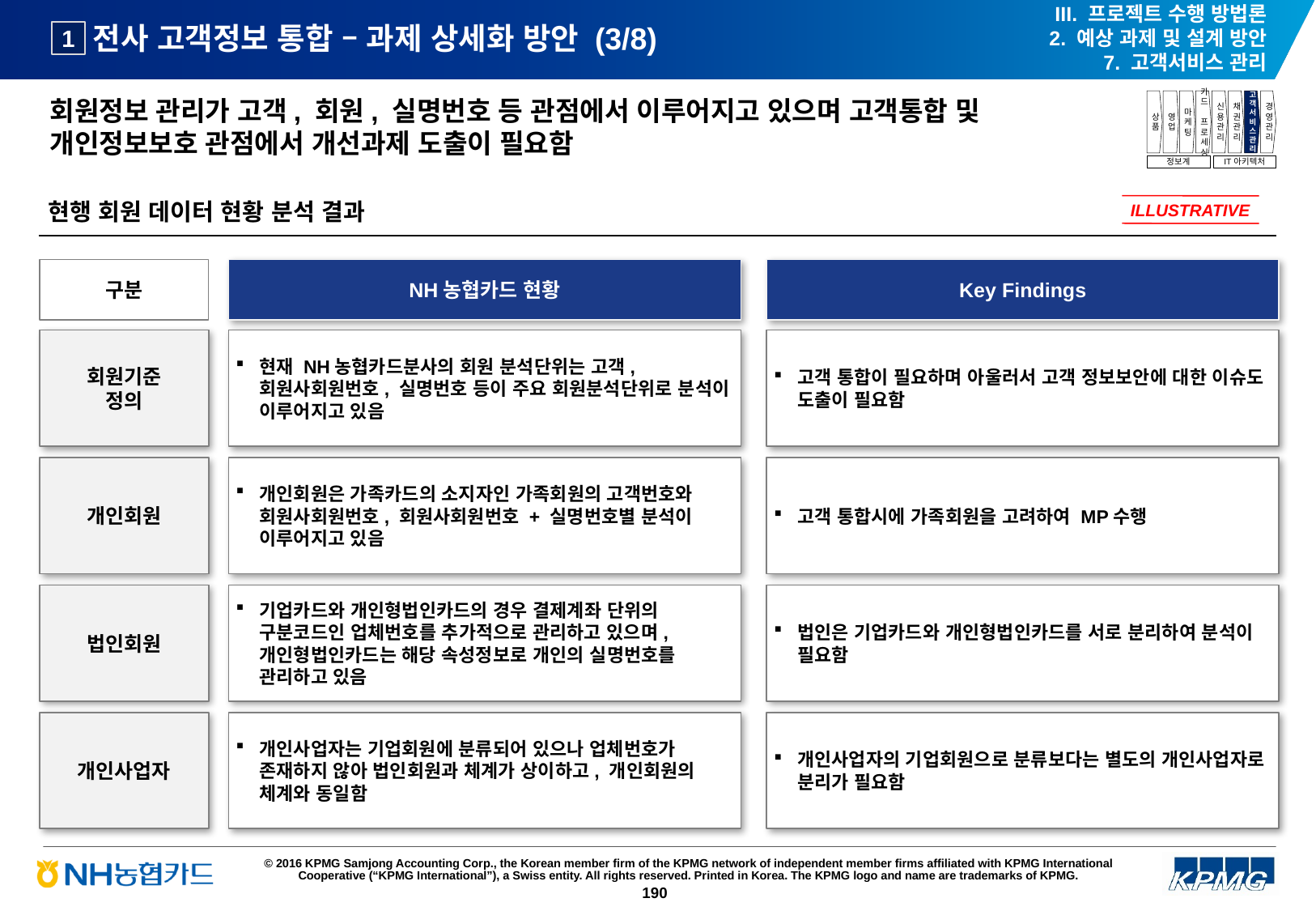

III. 프로젝트 수행 방법론
2. 예상 과제 및 설계 방안
7. 고객서비스 관리
# 전사 고객정보 통합 – 과제 상세화 방안 (3/8)
1
회원정보 관리가 고객, 회원, 실명번호 등 관점에서 이루어지고 있으며 고객통합 및 개인정보보호 관점에서 개선과제 도출이 필요함
상품
영업
마케팅
카드
프로세싱
신용관리
채권관리
고객서비스관리
경영관리
정보계
IT아키텍처
현행 회원 데이터 현황 분석 결과
ILLUSTRATIVE
구분
NH농협카드 현황
Key Findings
회원기준
정의
현재 NH농협카드분사의 회원 분석단위는 고객, 회원사회원번호, 실명번호 등이 주요 회원분석단위로 분석이 이루어지고 있음
고객 통합이 필요하며 아울러서 고객 정보보안에 대한 이슈도 도출이 필요함
개인회원
개인회원은 가족카드의 소지자인 가족회원의 고객번호와 회원사회원번호, 회원사회원번호 + 실명번호별 분석이 이루어지고 있음
고객 통합시에 가족회원을 고려하여 MP수행
법인회원
기업카드와 개인형법인카드의 경우 결제계좌 단위의 구분코드인 업체번호를 추가적으로 관리하고 있으며, 개인형법인카드는 해당 속성정보로 개인의 실명번호를 관리하고 있음
법인은 기업카드와 개인형법인카드를 서로 분리하여 분석이 필요함
개인사업자
개인사업자는 기업회원에 분류되어 있으나 업체번호가 존재하지 않아 법인회원과 체계가 상이하고, 개인회원의 체계와 동일함
개인사업자의 기업회원으로 분류보다는 별도의 개인사업자로 분리가 필요함